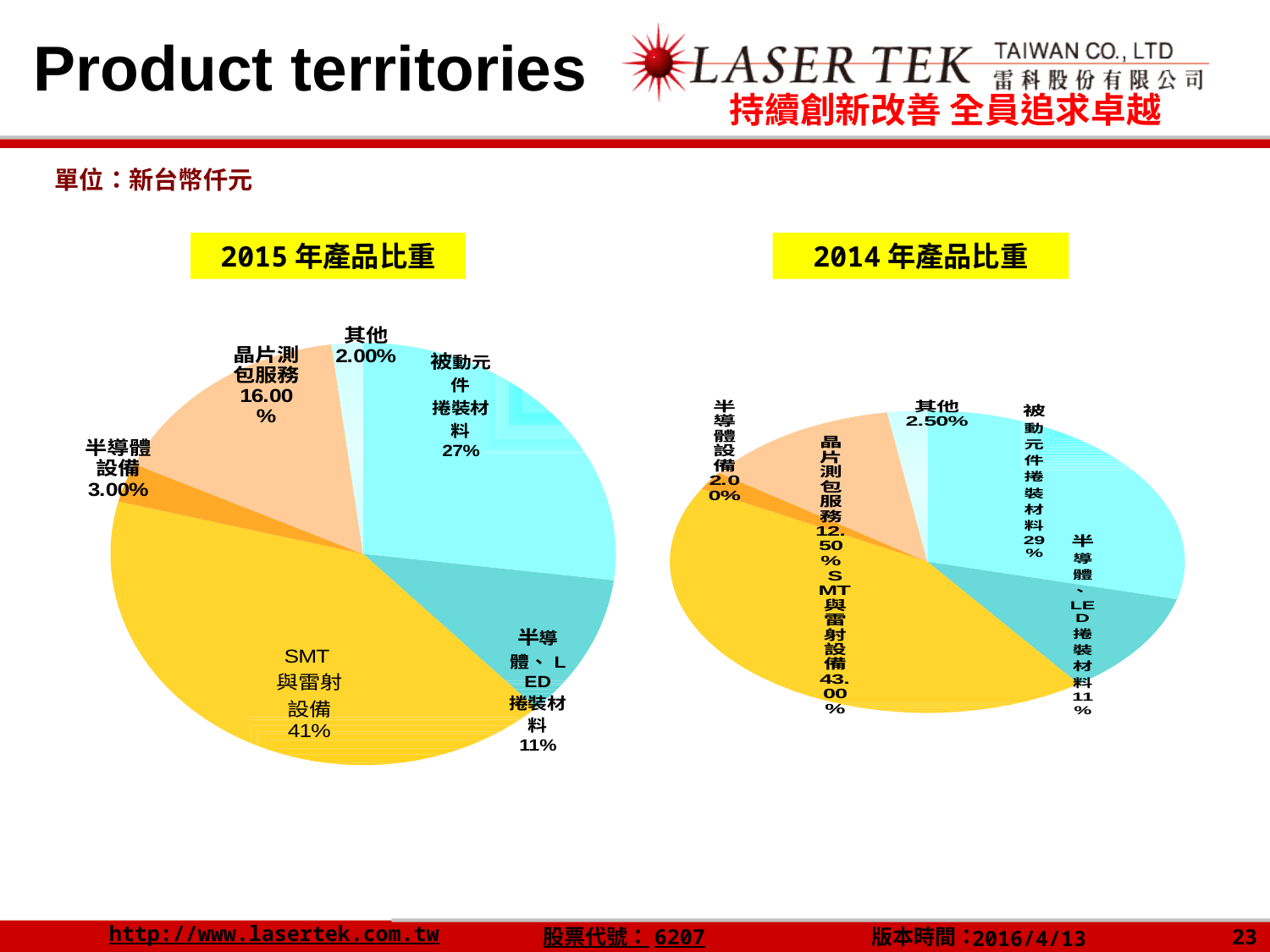

Product territories

單位：新台幣仟元
2015年產品比重
2014年產品比重

### Chart

| Category |  |
|---|---|
| 被動元件捲裝材料 | 0.27 |
| 半導體、LED捲裝材料 | 0.11 |
| SMT與雷射設備 | 0.4100000000000001 |
| 半導體設備 | 0.030000000000000002 |
| 晶片測包服務 | 0.16 |
| 其他 | 0.020000000000000007 |

### Chart

| Category |  |
|---|---|
| 被動元件捲裝材料 | 0.2900000000000001 |
| 半導體、LED捲裝材料 | 0.11 |
| SMT與雷射設備 | 0.4300000000000001 |
| 半導體設備 | 0.020000000000000007 |
| 晶片測包服務 | 0.125 |
| 其他 | 0.025 |
23
2016/4/13